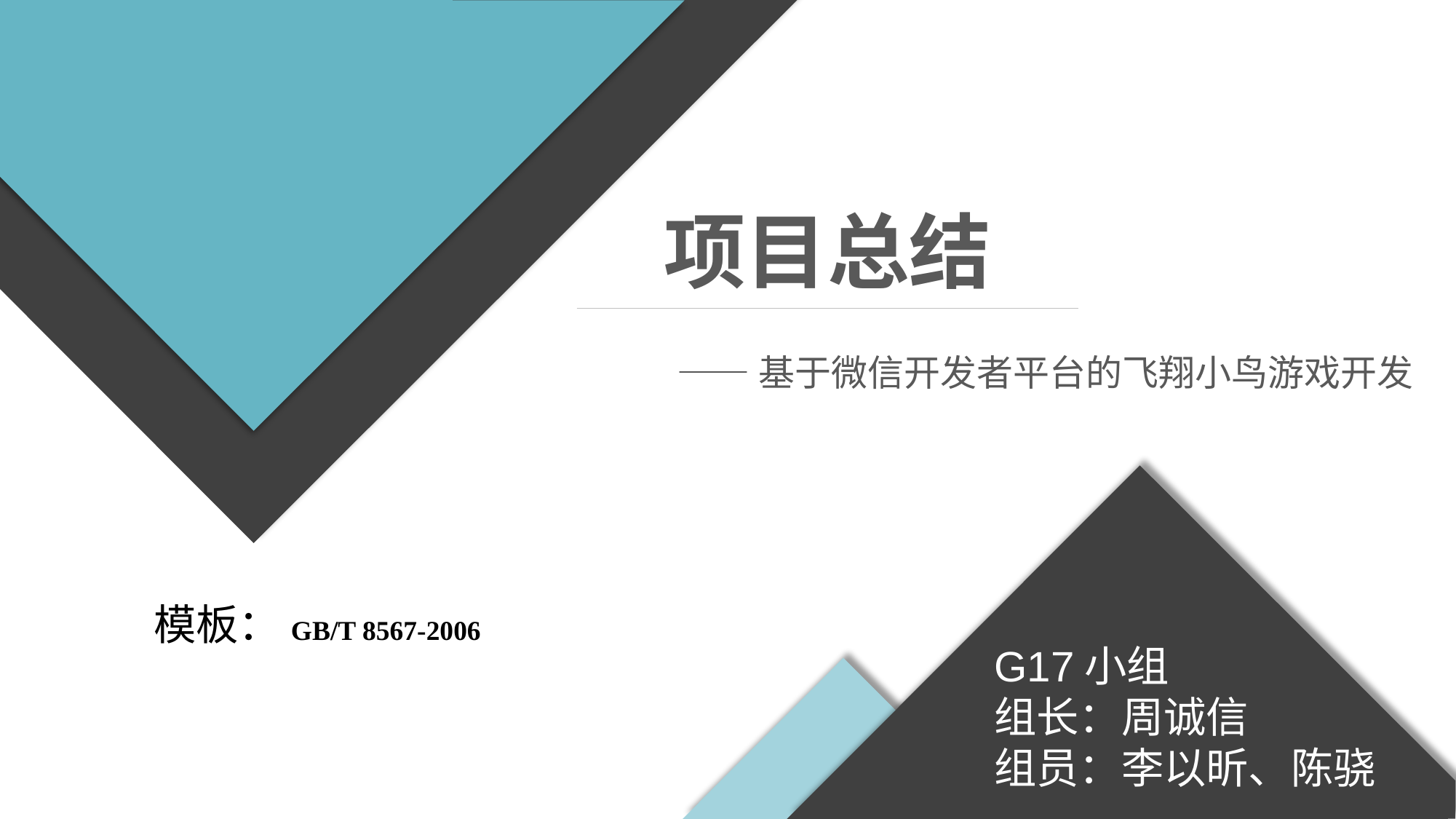

项目总结
——基于微信开发者平台的飞翔小鸟游戏开发
模板：GB/T 8567-2006
G17小组
组长：周诚信
组员：李以昕、陈骁